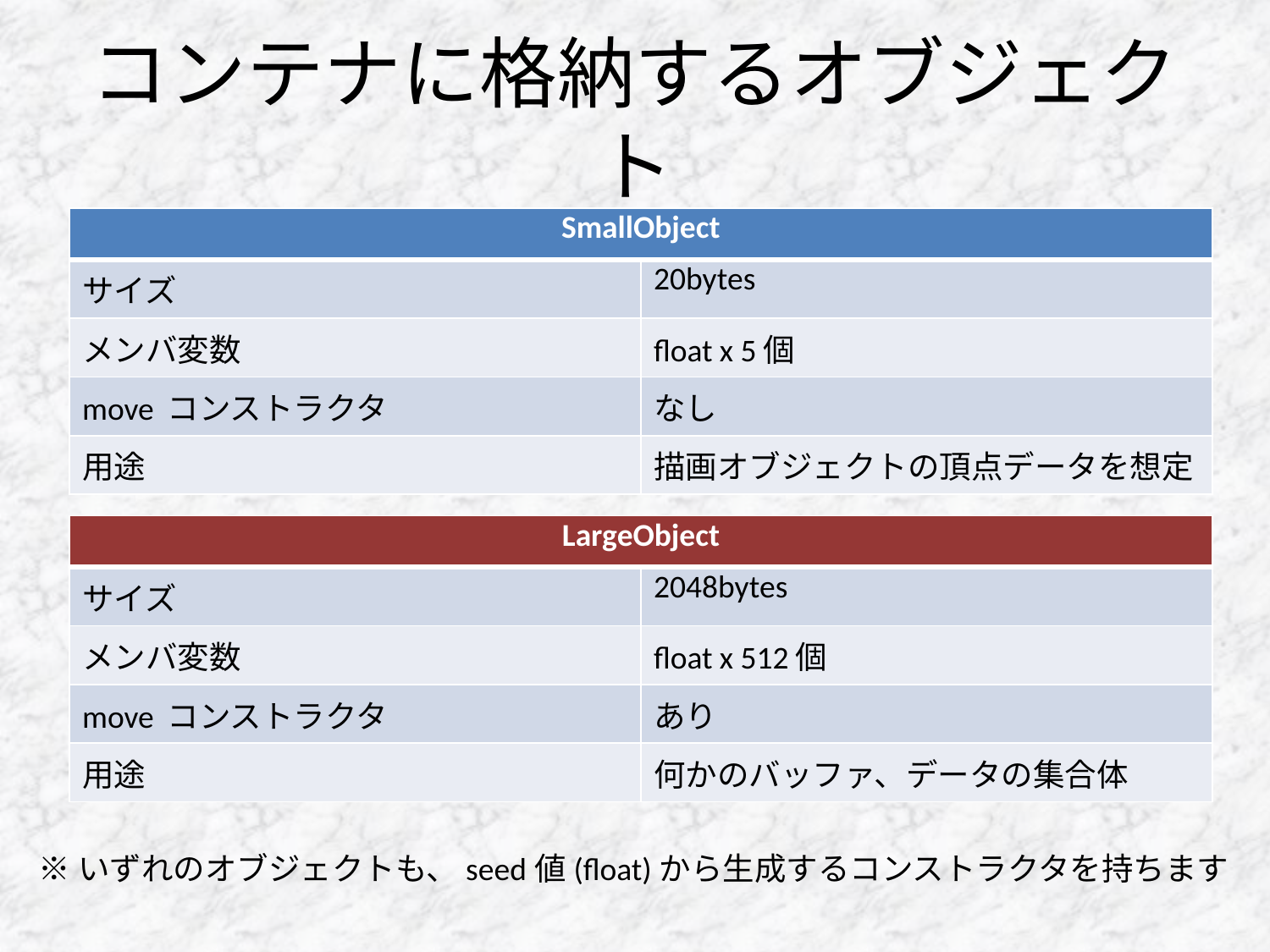

# コンテナに格納するオブジェクト
| SmallObject |  |
| --- | --- |
| サイズ | 20bytes |
| メンバ変数 | float x 5個 |
| move コンストラクタ | なし |
| 用途 | 描画オブジェクトの頂点データを想定 |
| LargeObject |  |
| --- | --- |
| サイズ | 2048bytes |
| メンバ変数 | float x 512個 |
| move コンストラクタ | あり |
| 用途 | 何かのバッファ、データの集合体 |
※いずれのオブジェクトも、seed値(float)から生成するコンストラクタを持ちます